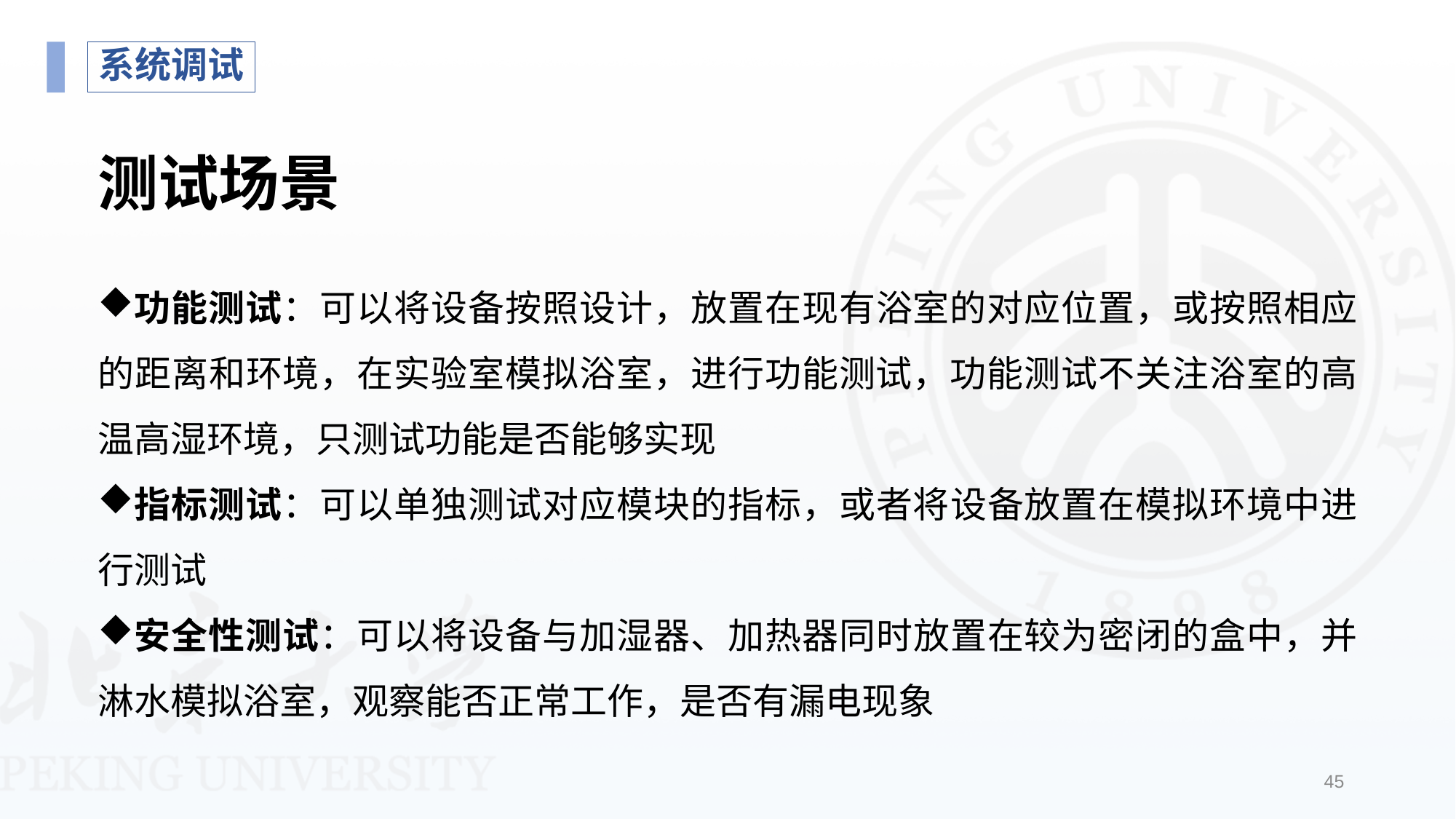

系统调试
# 测试场景
功能测试：可以将设备按照设计，放置在现有浴室的对应位置，或按照相应的距离和环境，在实验室模拟浴室，进行功能测试，功能测试不关注浴室的高温高湿环境，只测试功能是否能够实现
指标测试：可以单独测试对应模块的指标，或者将设备放置在模拟环境中进行测试
安全性测试：可以将设备与加湿器、加热器同时放置在较为密闭的盒中，并淋水模拟浴室，观察能否正常工作，是否有漏电现象

45